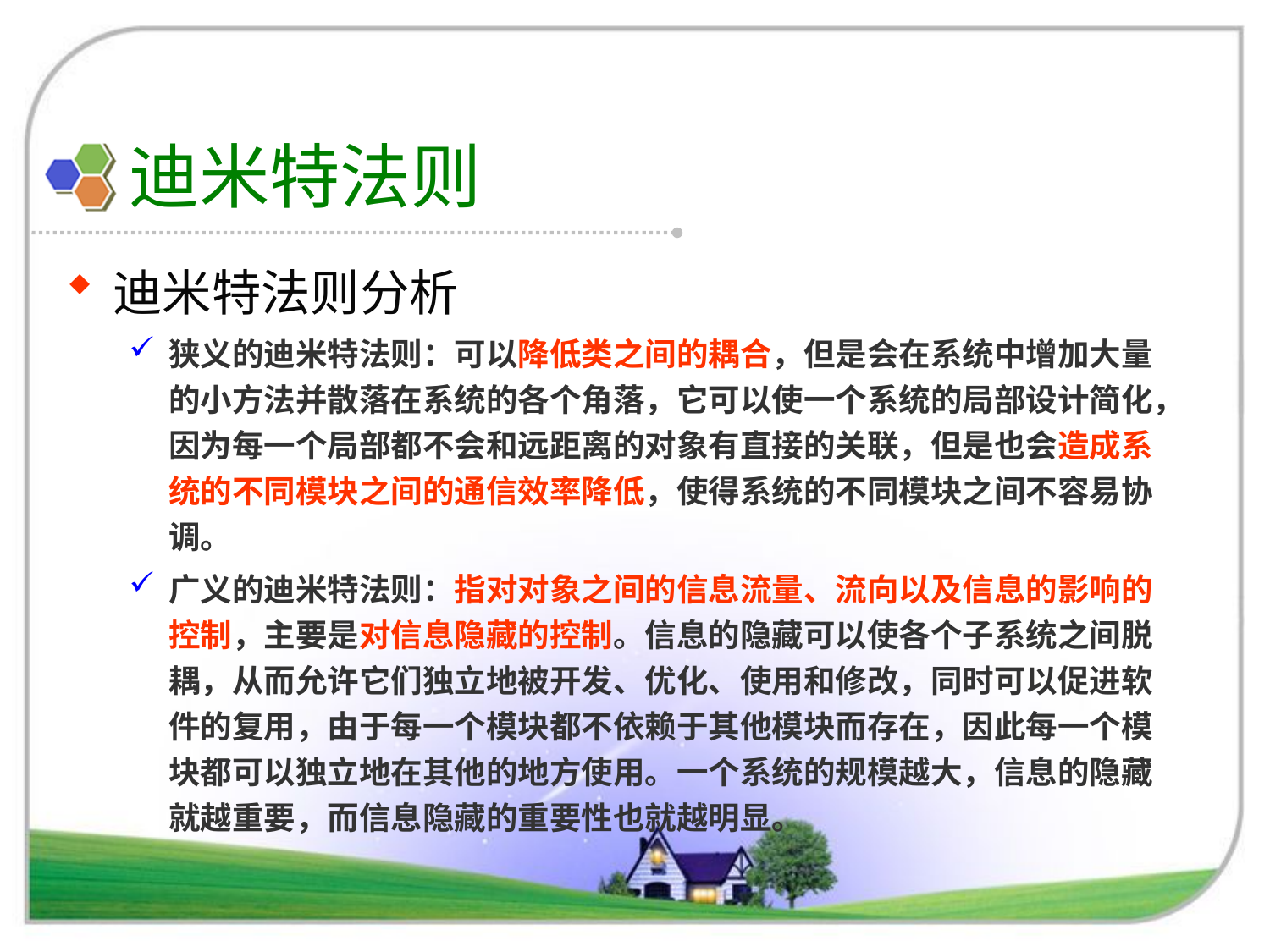

# 迪米特法则
迪米特法则分析
狭义的迪米特法则：可以降低类之间的耦合，但是会在系统中增加大量的小方法并散落在系统的各个角落，它可以使一个系统的局部设计简化，因为每一个局部都不会和远距离的对象有直接的关联，但是也会造成系统的不同模块之间的通信效率降低，使得系统的不同模块之间不容易协调。
广义的迪米特法则：指对对象之间的信息流量、流向以及信息的影响的控制，主要是对信息隐藏的控制。信息的隐藏可以使各个子系统之间脱耦，从而允许它们独立地被开发、优化、使用和修改，同时可以促进软件的复用，由于每一个模块都不依赖于其他模块而存在，因此每一个模块都可以独立地在其他的地方使用。一个系统的规模越大，信息的隐藏就越重要，而信息隐藏的重要性也就越明显。